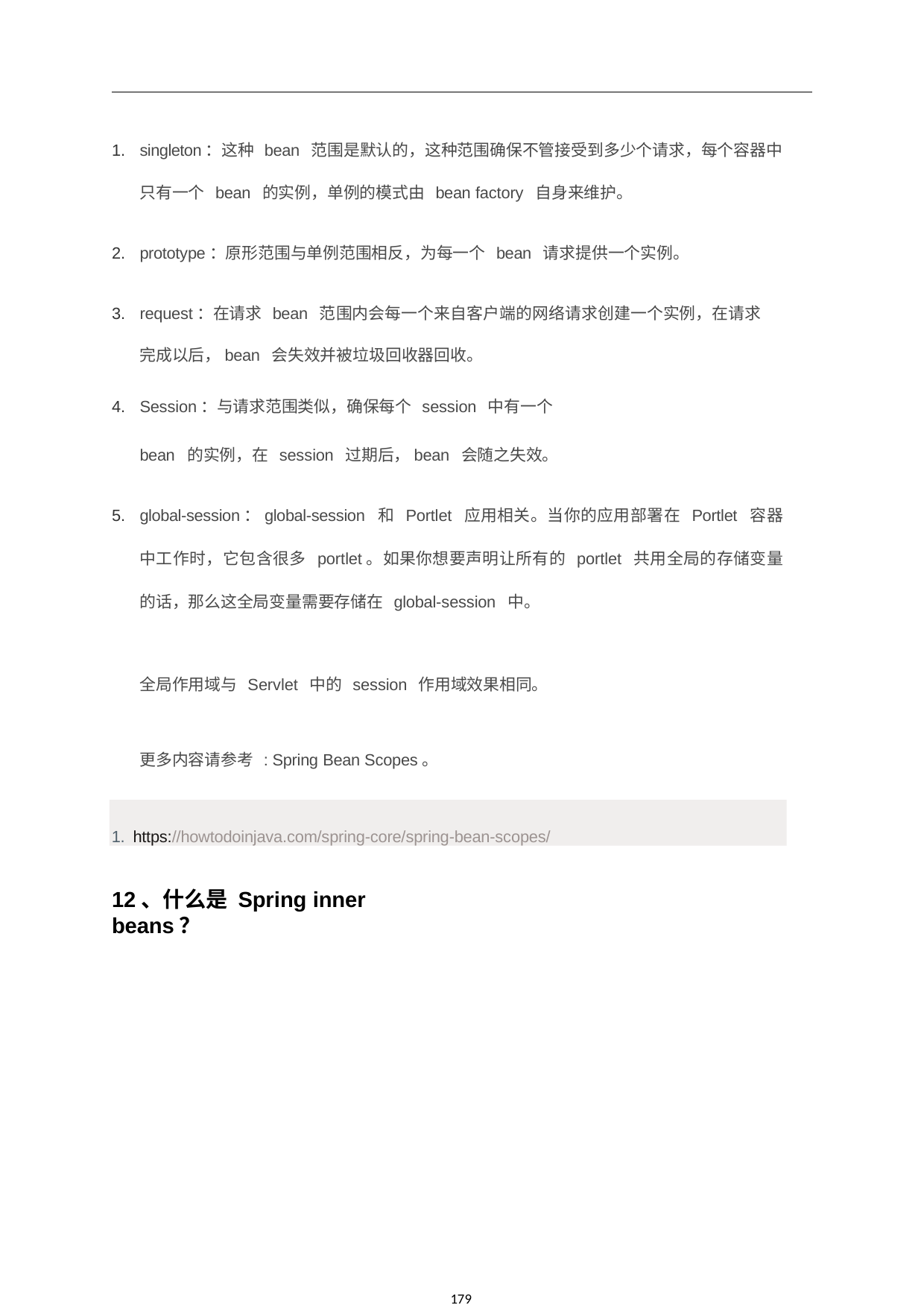

singleton：这种 bean 范围是默认的，这种范围确保不管接受到多少个请求，每个容器中

只有一个 bean 的实例，单例的模式由 bean factory 自身来维护。

prototype：原形范围与单例范围相反，为每一个 bean 请求提供一个实例。
request：在请求 bean 范围内会每一个来自客户端的网络请求创建一个实例，在请求 完成以后，bean 会失效并被垃圾回收器回收。
Session：与请求范围类似，确保每个 session 中有一个 bean  的实例，在 session 过期后，bean 会随之失效。
global-session：global-session 和 Portlet 应用相关。当你的应用部署在 Portlet 容器 中工作时，它包含很多 portlet。如果你想要声明让所有的 portlet 共用全局的存储变量 的话，那么这全局变量需要存储在 global-session 中。
全局作用域与 Servlet 中的 session 作用域效果相同。
更多内容请参考 : Spring Bean Scopes。

1. https://howtodoinjava.com/spring-core/spring-bean-scopes/
12、什么是 Spring inner beans？
179